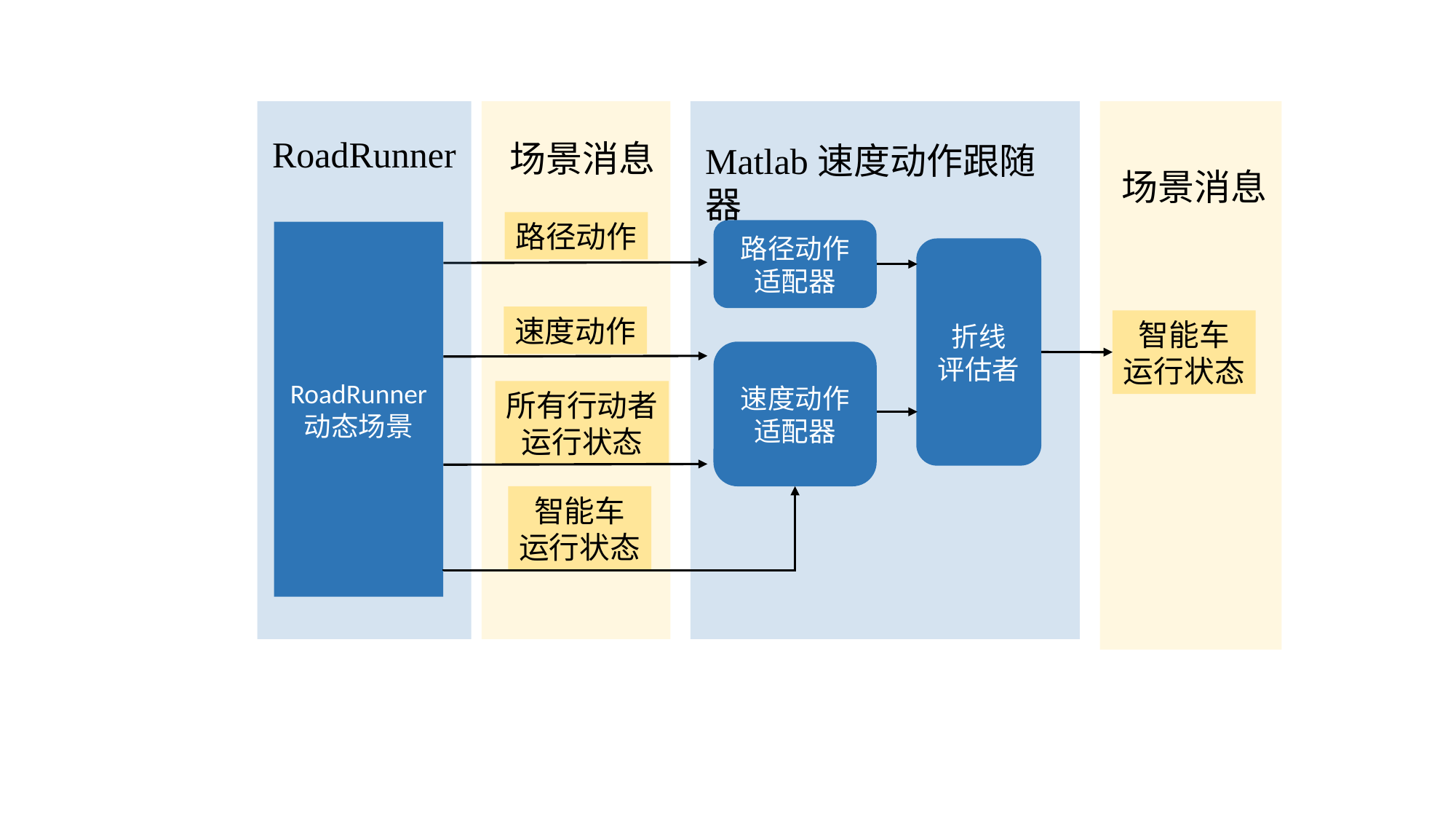

RoadRunner
场景消息
Matlab速度动作跟随器
场景消息
路径动作
路径动作
适配器
RoadRunner
动态场景
折线
评估者
速度动作
智能车
运行状态
速度动作
适配器
所有行动者
运行状态
智能车
运行状态